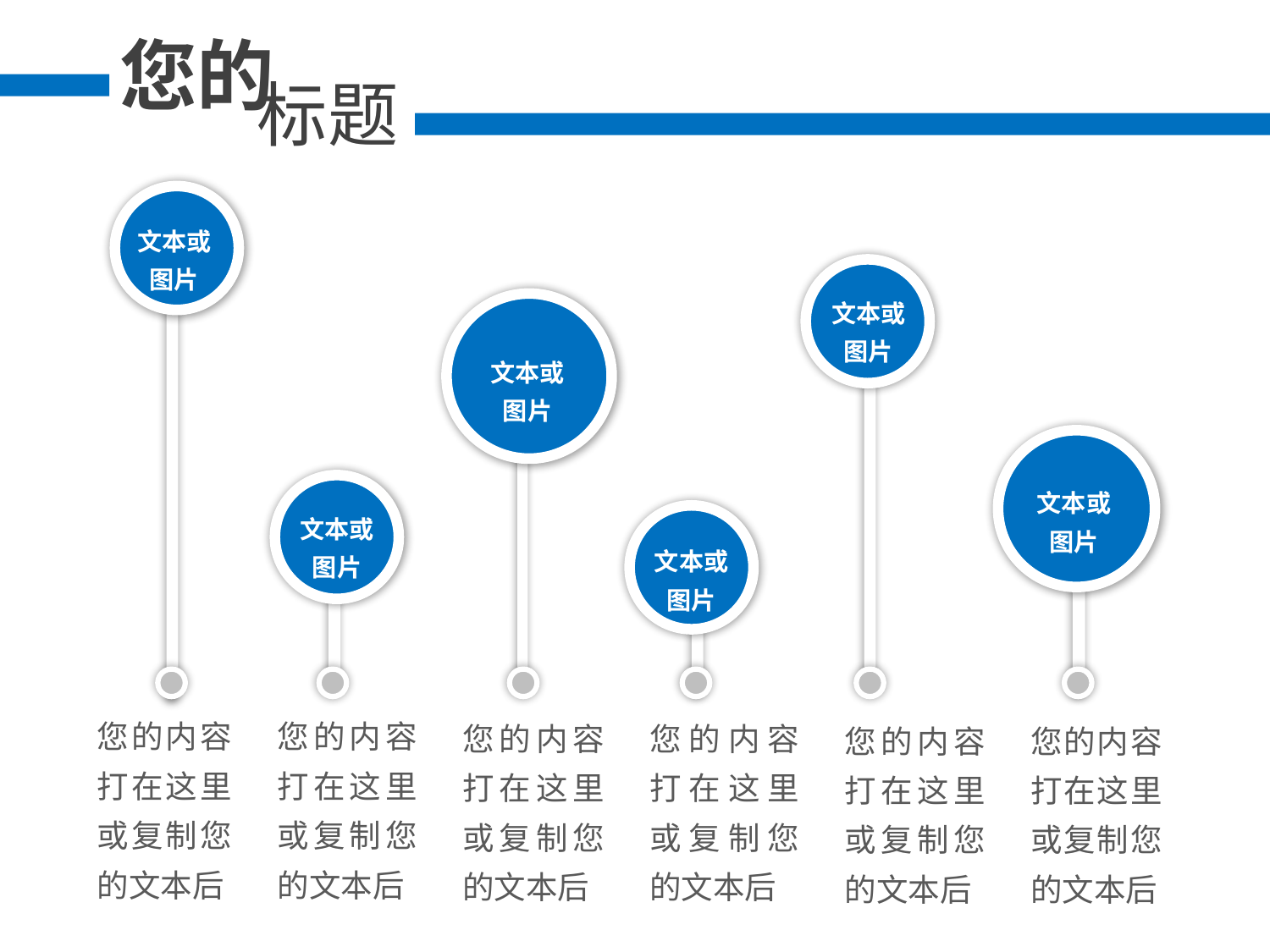

您的
标题

文本或图片

文本或图片

文本或图片

文本或图片

文本或图片

文本或图片

您的内容打在这里或复制您的文本后
您的内容打在这里或复制您的文本后
您的内容打在这里或复制您的文本后
您的内容打在这里或复制您的文本后
您的内容打在这里或复制您的文本后
您的内容打在这里或复制您的文本后